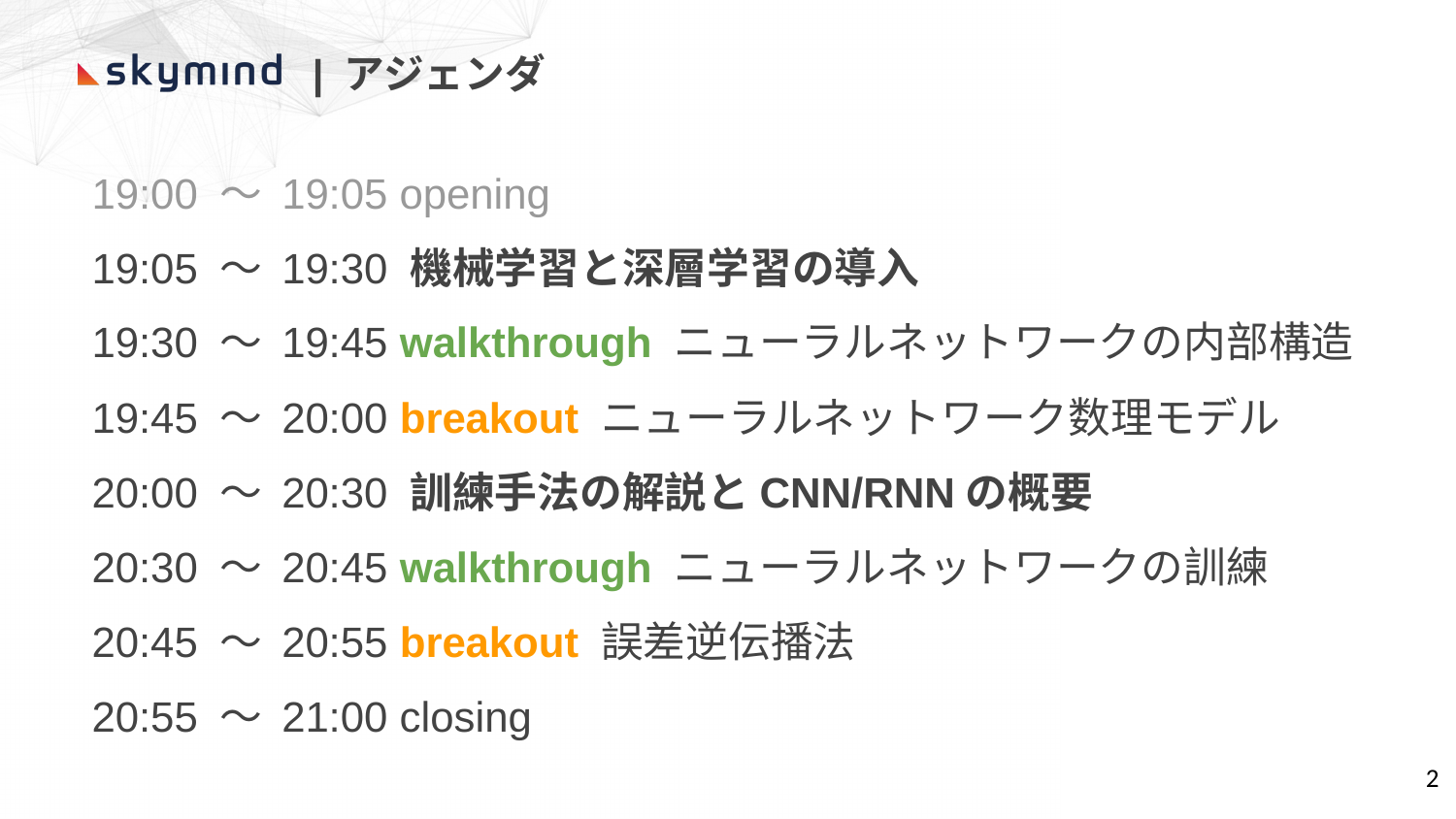

| アジェンダ
19:00 〜 19:05 opening
19:05 〜 19:30 機械学習と深層学習の導入
19:30 〜 19:45 walkthrough ニューラルネットワークの内部構造
19:45 〜 20:00 breakout ニューラルネットワーク数理モデル
20:00 〜 20:30 訓練手法の解説とCNN/RNNの概要
20:30 〜 20:45 walkthrough ニューラルネットワークの訓練
20:45 〜 20:55 breakout 誤差逆伝播法
20:55 〜 21:00 closing
2